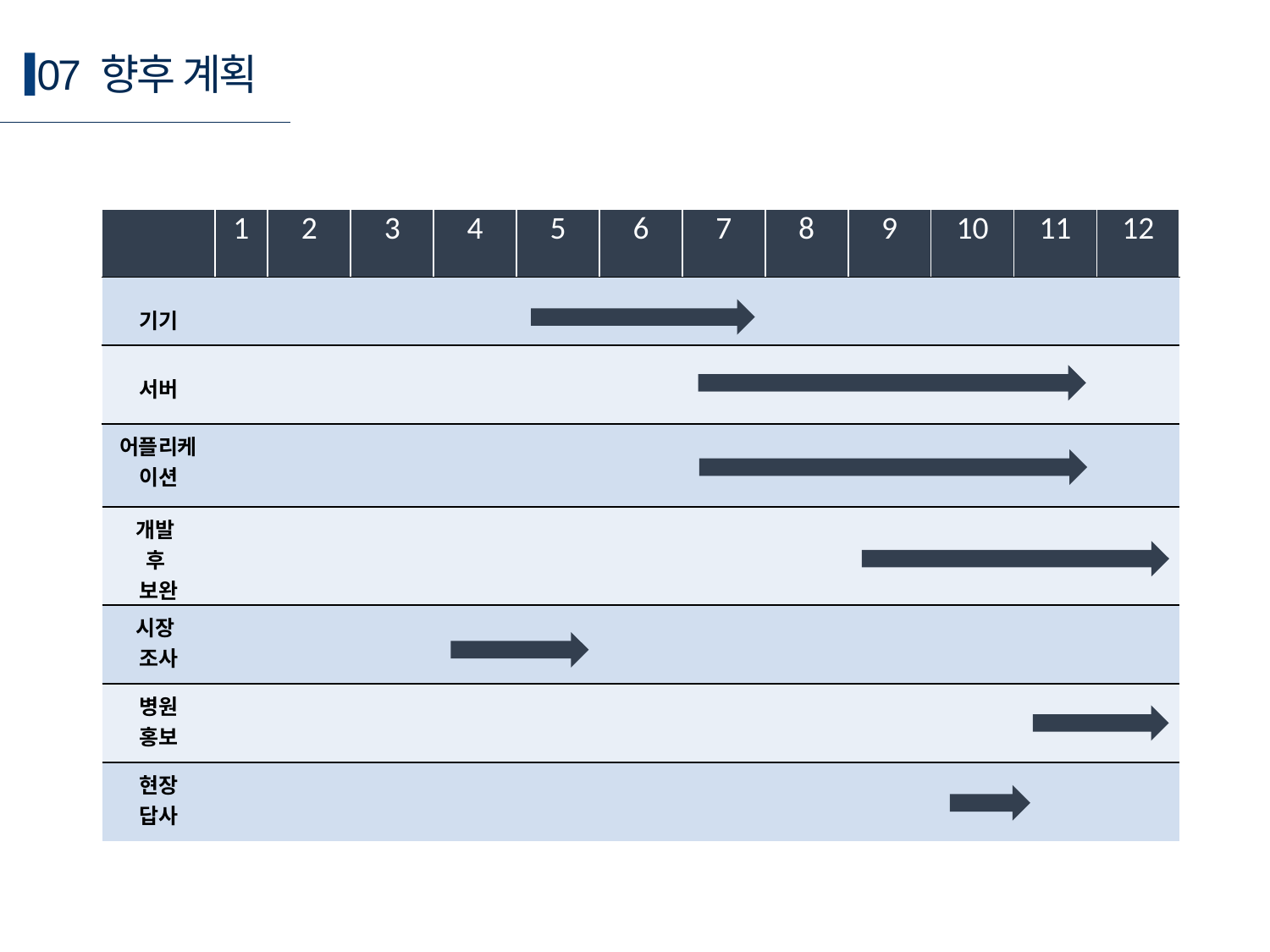

07 향후 계획

|  | 1 | 2 | 3 | 4 | 5 | 6 | 7 | 8 | 9 | 10 | 11 | 12 |
| --- | --- | --- | --- | --- | --- | --- | --- | --- | --- | --- | --- | --- |
| 기기 |  |  |  |  |  |  |  |  |  |  |  |  |
| 서버 |  |  |  |  |  |  |  |  |  |  |  |  |
| 어플리케이션 |  |  |  |  |  |  |  |  |  |  |  |  |
| 개발 후 보완 |  |  |  |  |  |  |  |  |  |  |  |  |
| 시장 조사 |  |  |  |  |  |  |  |  |  |  |  |  |
| 병원 홍보 |  |  |  |  |  |  |  |  |  |  |  |  |
| 현장 답사 |  |  |  |  |  |  |  |  |  |  |  |  |